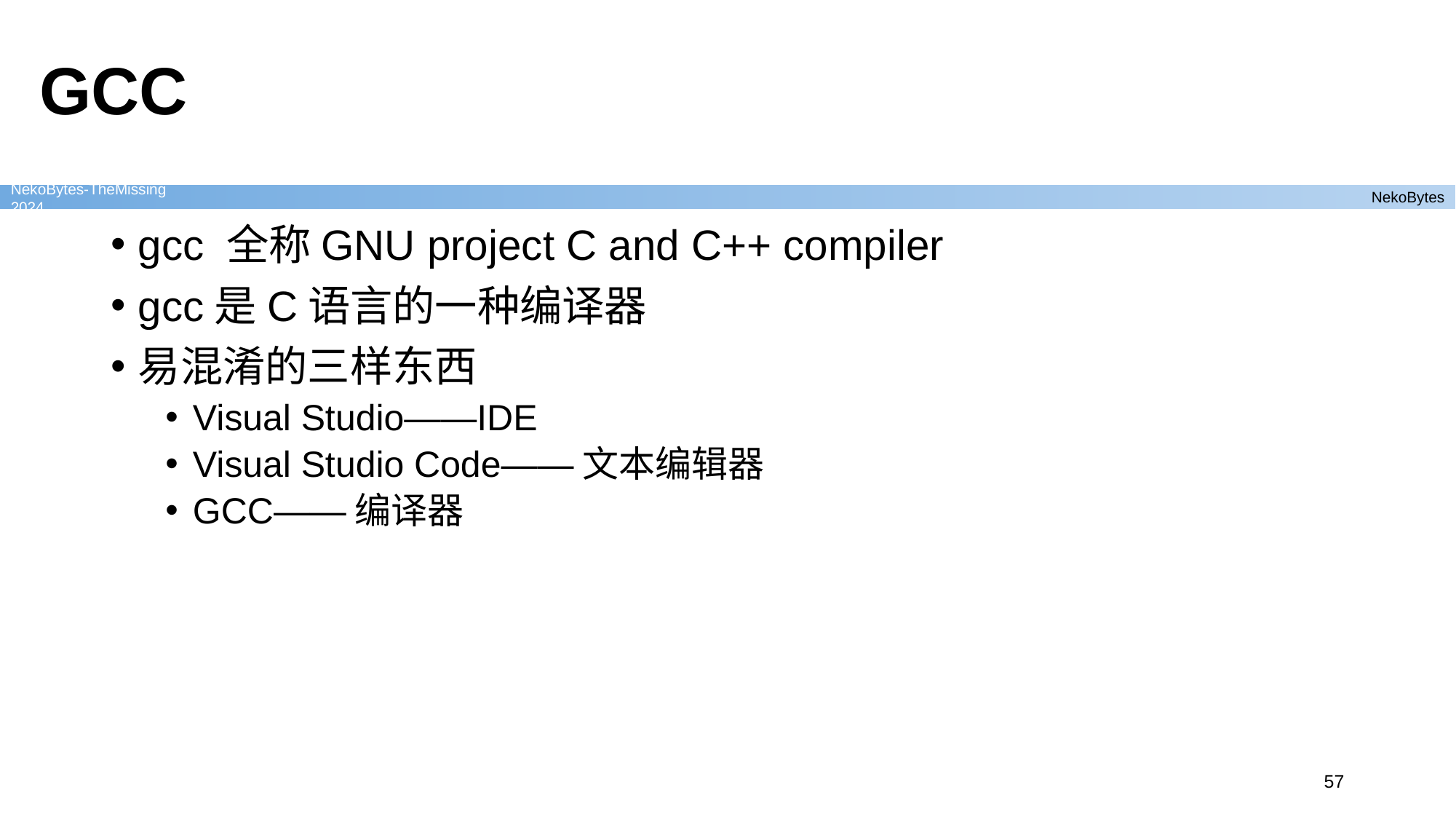

# GCC
gcc 全称GNU project C and C++ compiler
gcc是C语言的一种编译器
易混淆的三样东西
Visual Studio——IDE
Visual Studio Code——文本编辑器
GCC——编译器
57